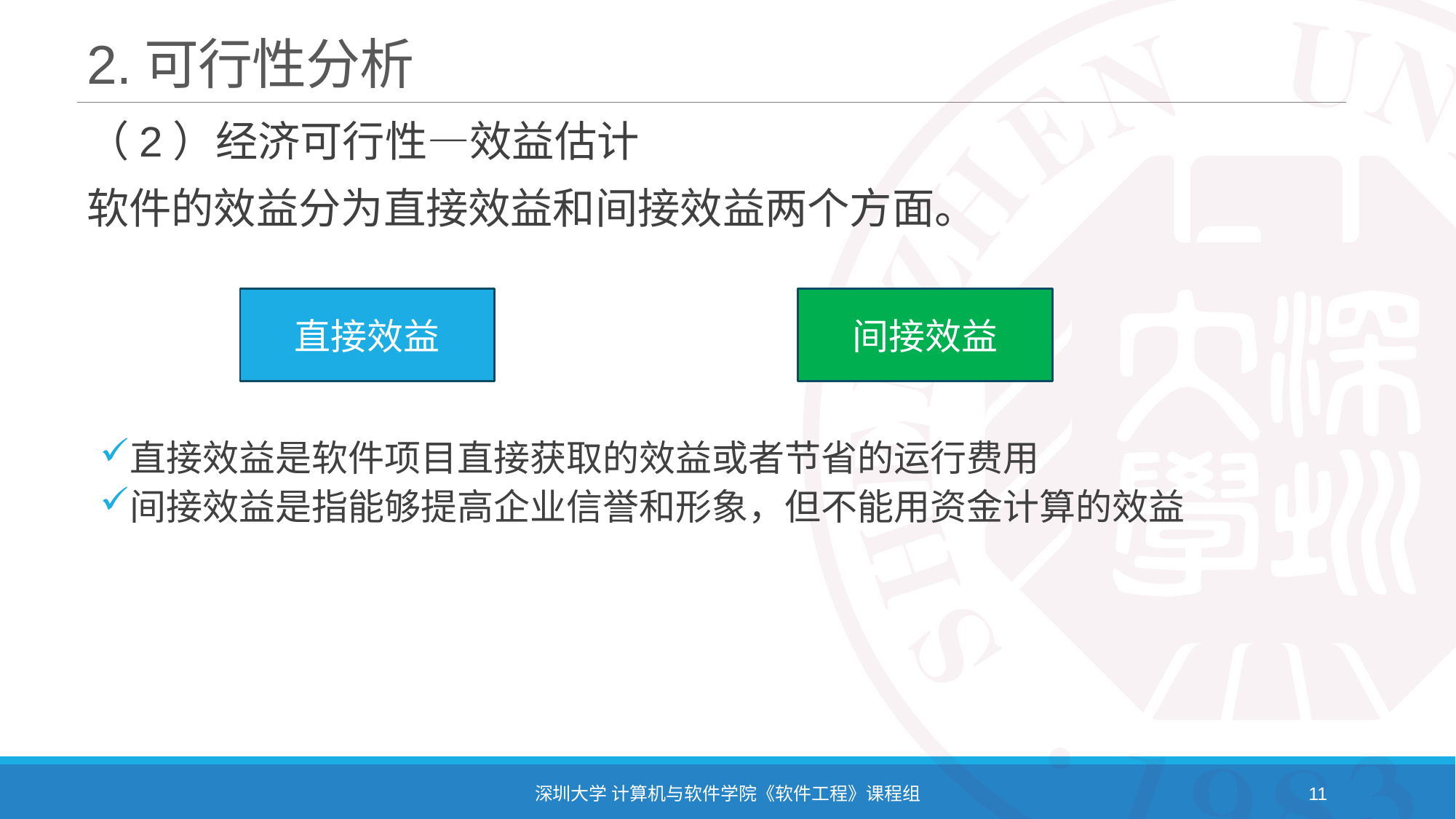

# 2.可行性分析
（2）经济可行性—效益估计
软件的效益分为直接效益和间接效益两个方面。

直接效益是软件项目直接获取的效益或者节省的运行费用
间接效益是指能够提高企业信誉和形象，但不能用资金计算的效益
直接效益
间接效益
深圳大学 计算机与软件学院《软件工程》课程组
11